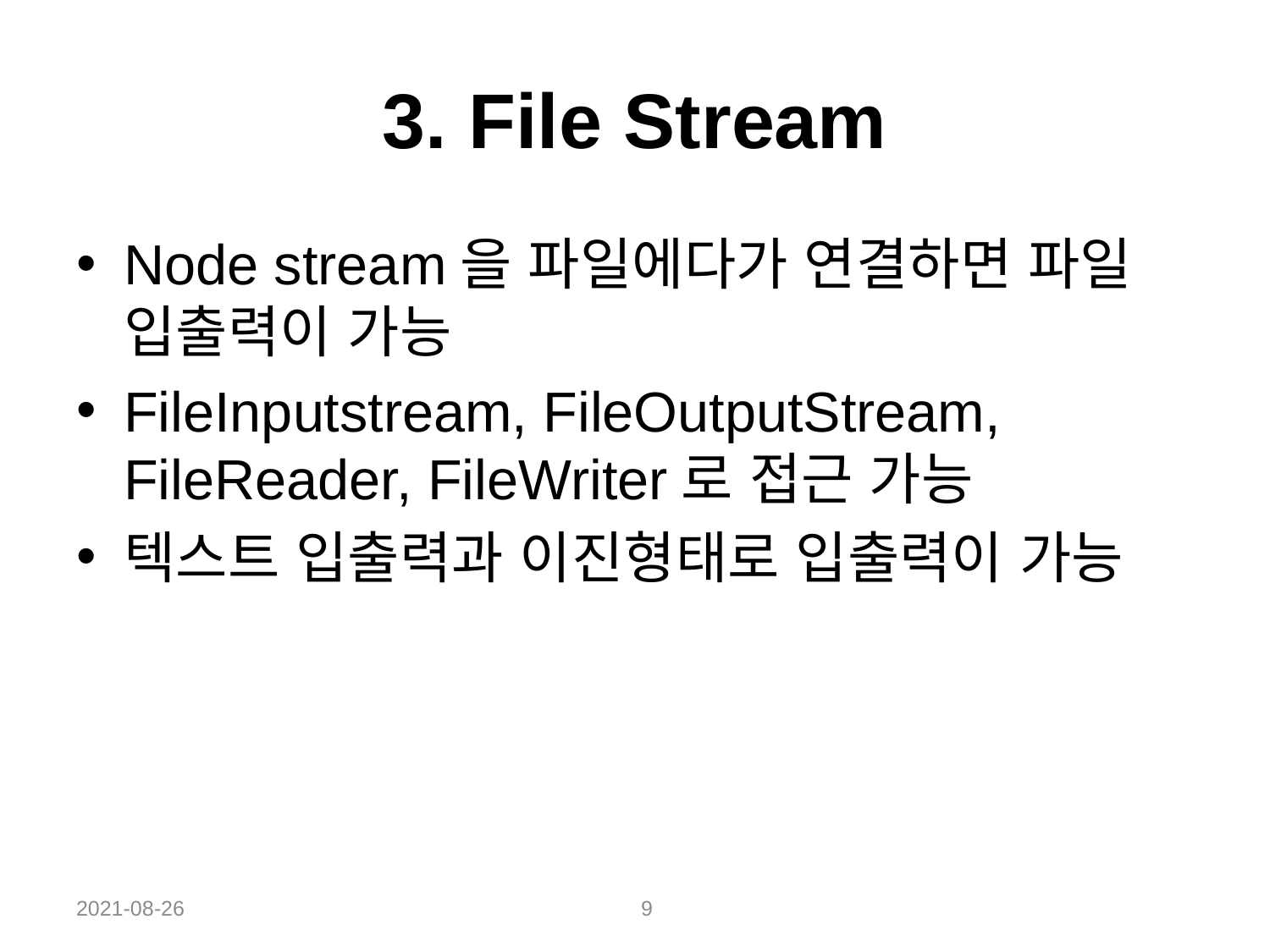

# 3. File Stream
Node stream을 파일에다가 연결하면 파일 입출력이 가능
FileInputstream, FileOutputStream, FileReader, FileWriter로 접근 가능
텍스트 입출력과 이진형태로 입출력이 가능
2021-08-26
9